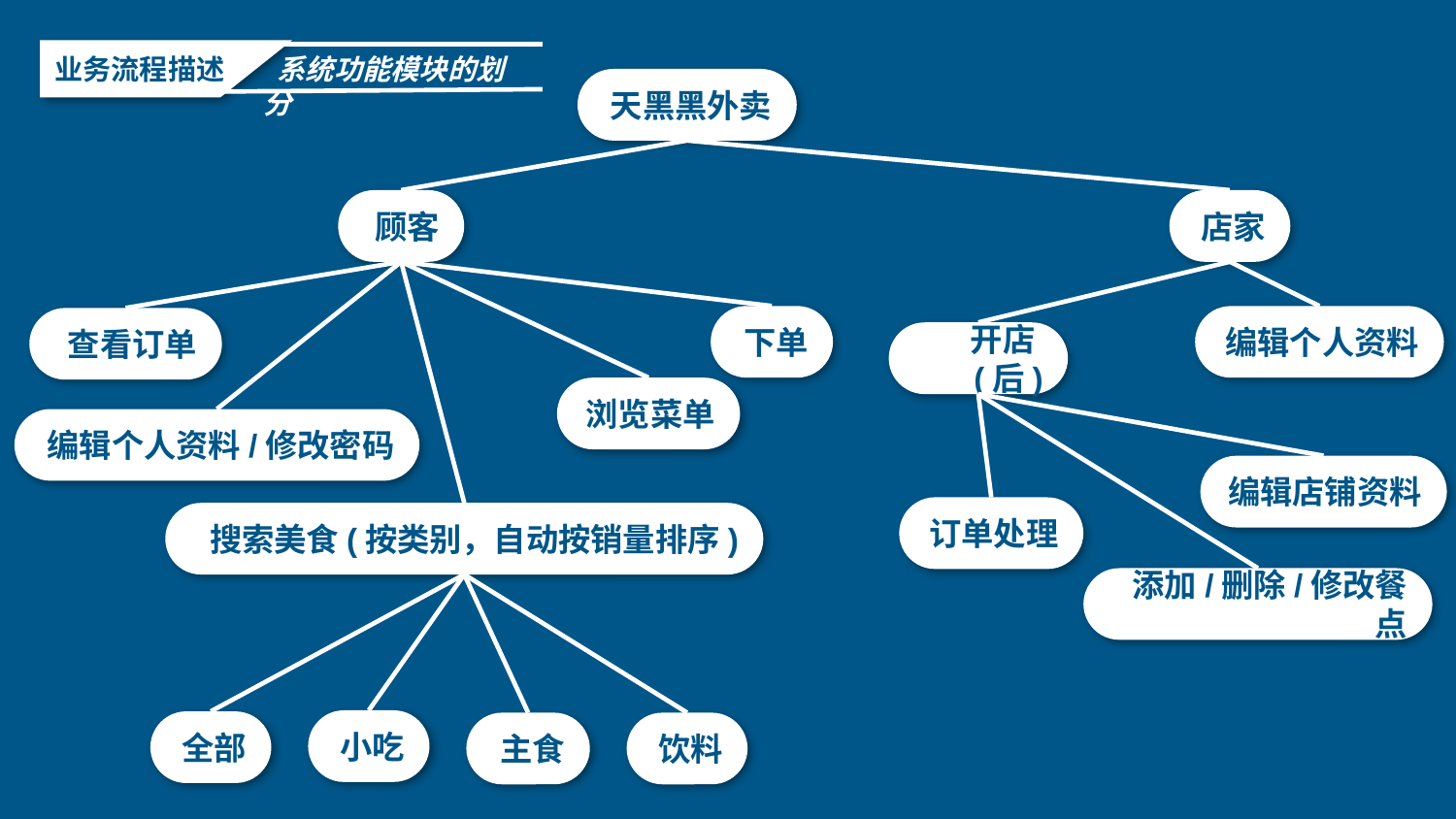

业务流程描述
 系统功能模块的划分
天黑黑外卖
店家
顾客
下单
编辑个人资料
查看订单
开店(后)
浏览菜单
编辑个人资料/修改密码
编辑店铺资料
订单处理
搜索美食(按类别，自动按销量排序)
添加/删除/修改餐点
小吃
全部
主食
饮料